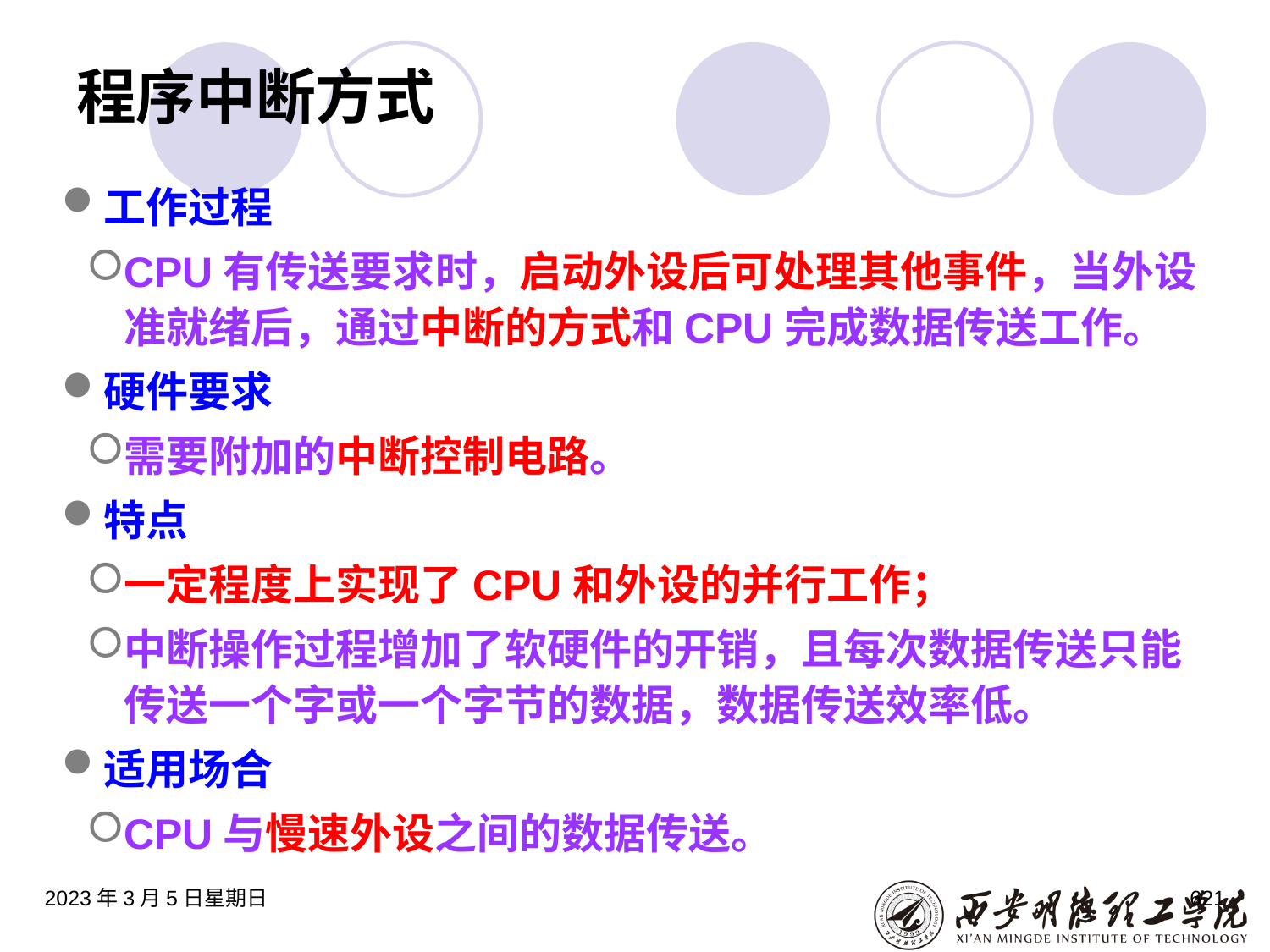

# 程序中断方式
工作过程
CPU有传送要求时，启动外设后可处理其他事件，当外设准就绪后，通过中断的方式和CPU完成数据传送工作。
硬件要求
需要附加的中断控制电路。
特点
一定程度上实现了CPU和外设的并行工作；
中断操作过程增加了软硬件的开销，且每次数据传送只能传送一个字或一个字节的数据，数据传送效率低。
适用场合
CPU与慢速外设之间的数据传送。
2023年3月5日星期日
621